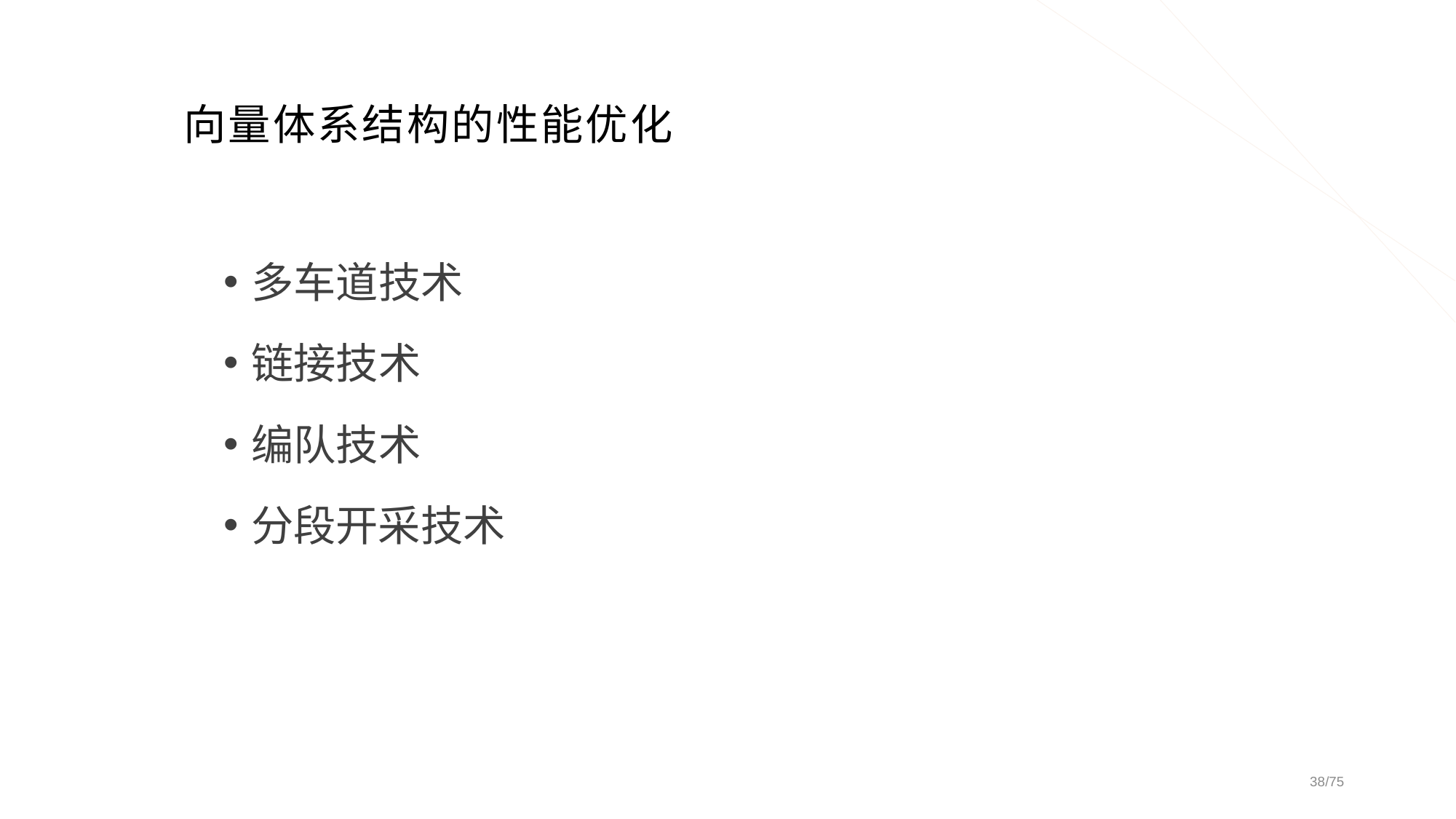

# 向量体系结构的性能优化
多车道技术
链接技术
编队技术
分段开采技术
38/75